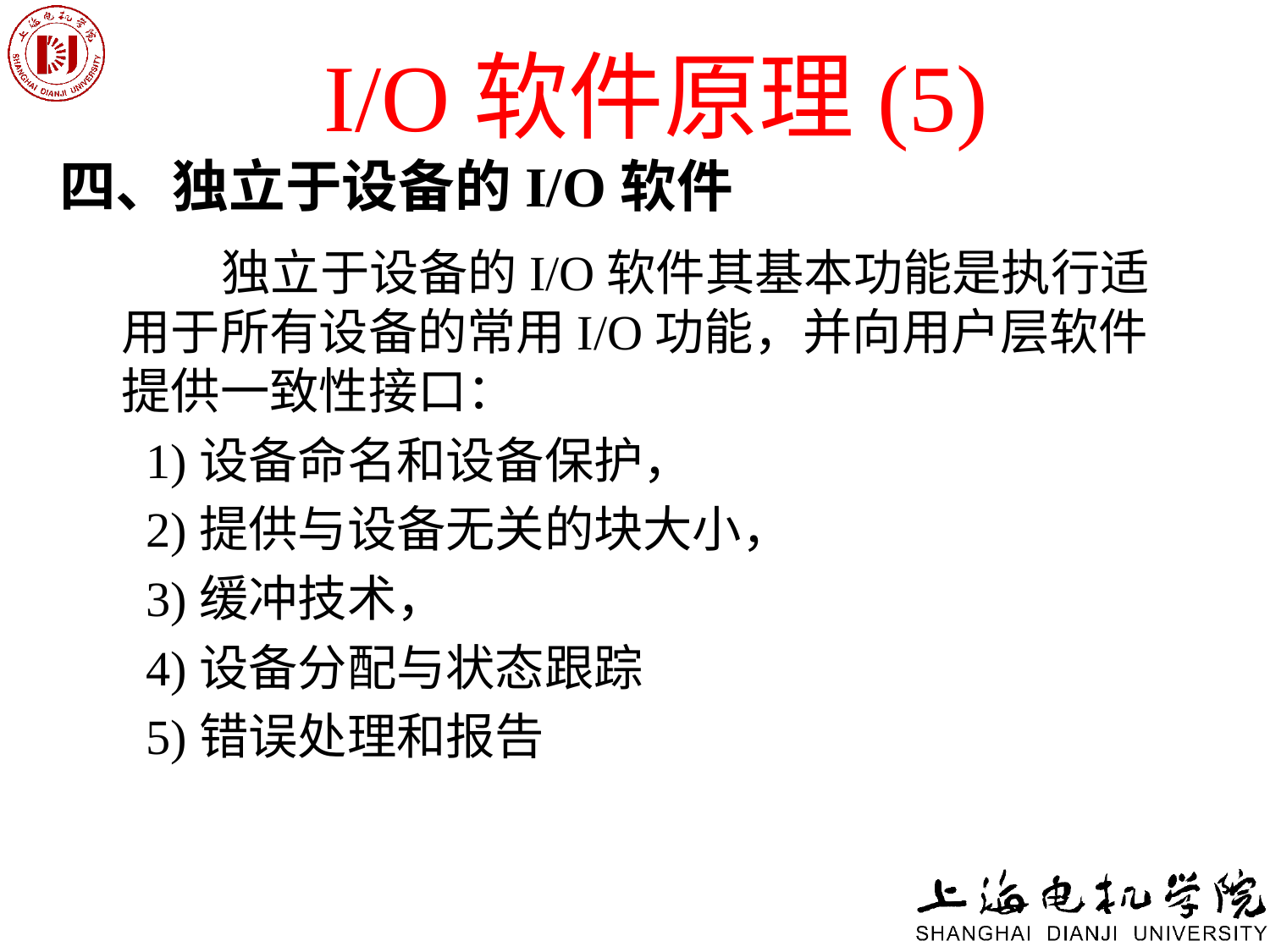

# I/O软件原理(5)
四、独立于设备的I/O软件
        独立于设备的I/O软件其基本功能是执行适用于所有设备的常用I/O功能，并向用户层软件提供一致性接口：
  1)设备命名和设备保护，
  2)提供与设备无关的块大小，
  3)缓冲技术，
  4)设备分配与状态跟踪
  5)错误处理和报告